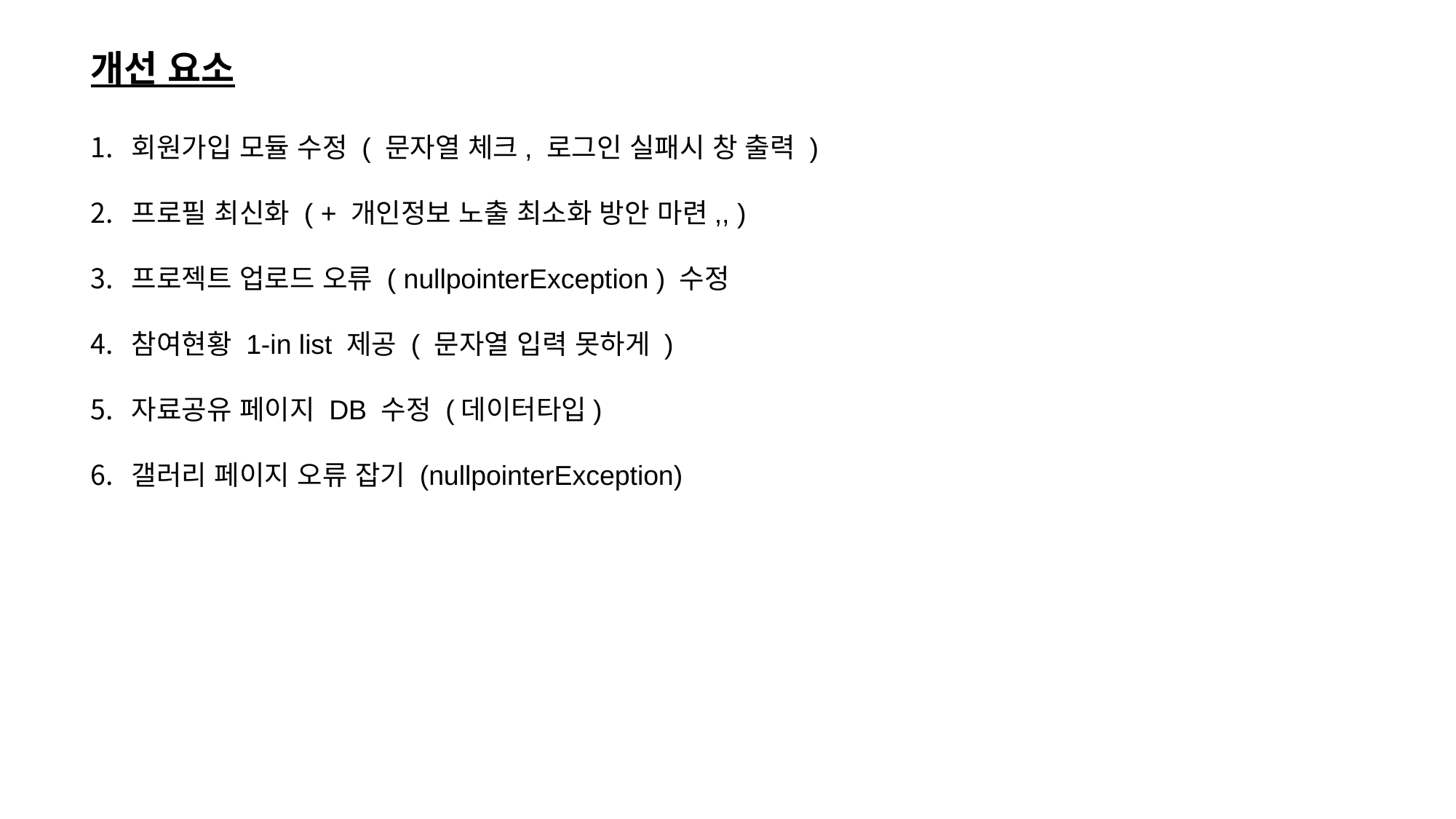

개선 요소
회원가입 모듈 수정 ( 문자열 체크, 로그인 실패시 창 출력 )

프로필 최신화 ( + 개인정보 노출 최소화 방안 마련,, )

프로젝트 업로드 오류 ( nullpointerException ) 수정

참여현황 1-in list 제공 ( 문자열 입력 못하게 )

자료공유 페이지 DB 수정 (데이터타입)

갤러리 페이지 오류 잡기 (nullpointerException)